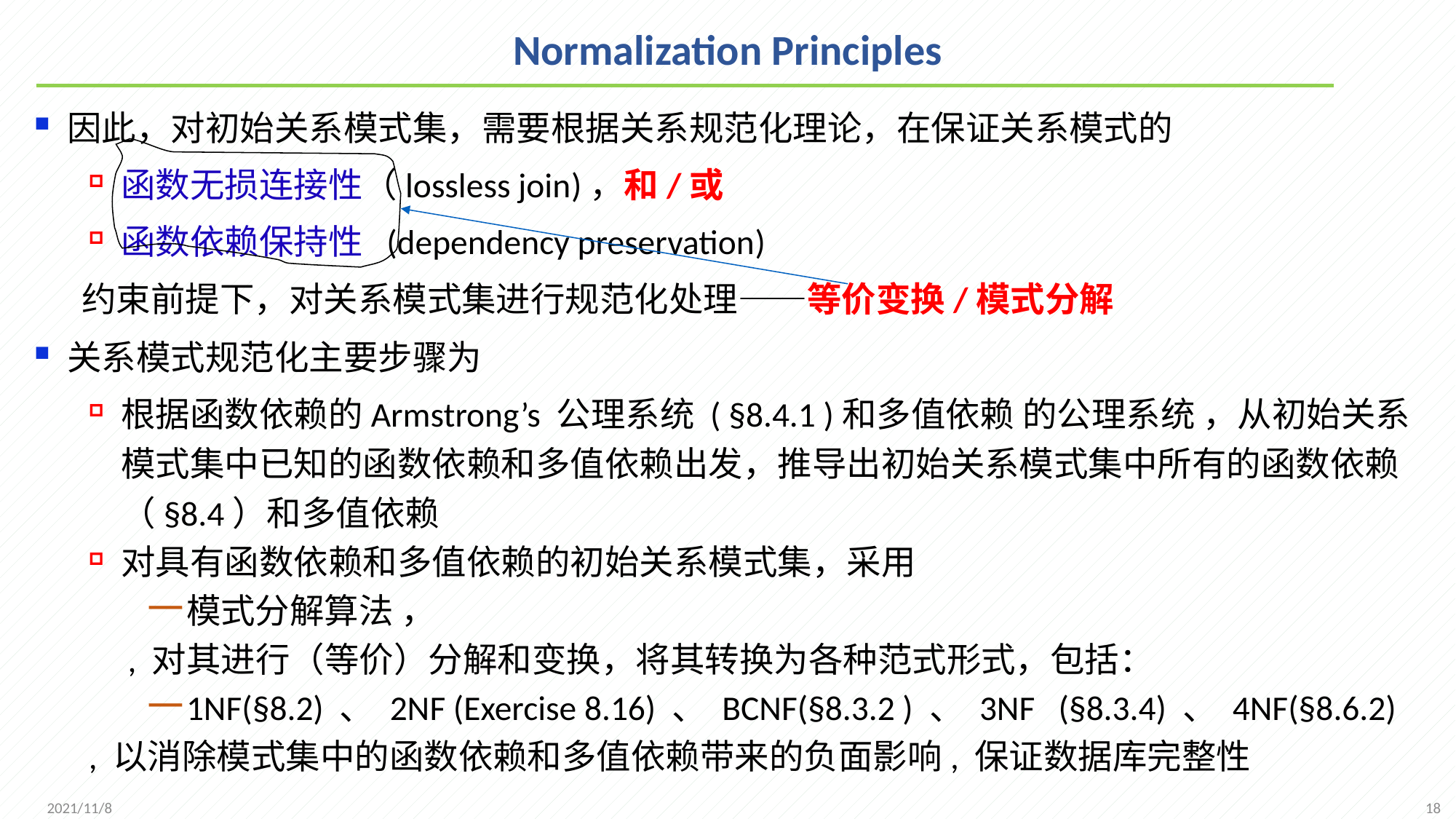

# Normalization Principles
因此，对初始关系模式集，需要根据关系规范化理论，在保证关系模式的
函数无损连接性（lossless join)，和/或
函数依赖保持性  (dependency preservation)
     约束前提下，对关系模式集进行规范化处理——等价变换/模式分解
关系模式规范化主要步骤为
根据函数依赖的Armstrong’s 公理系统 ( §8.4.1 )和多值依赖 的公理系统 ，从初始关系模式集中已知的函数依赖和多值依赖出发，推导出初始关系模式集中所有的函数依赖（§8.4）和多值依赖
对具有函数依赖和多值依赖的初始关系模式集，采用
模式分解算法 ，
     , 对其进行（等价）分解和变换，将其转换为各种范式形式，包括：
1NF(§8.2) 、 2NF (Exercise 8.16) 、 BCNF(§8.3.2 ) 、 3NF   (§8.3.4) 、 4NF(§8.6.2)
, 以消除模式集中的函数依赖和多值依赖带来的负面影响, 保证数据库完整性

18
2021/11/8